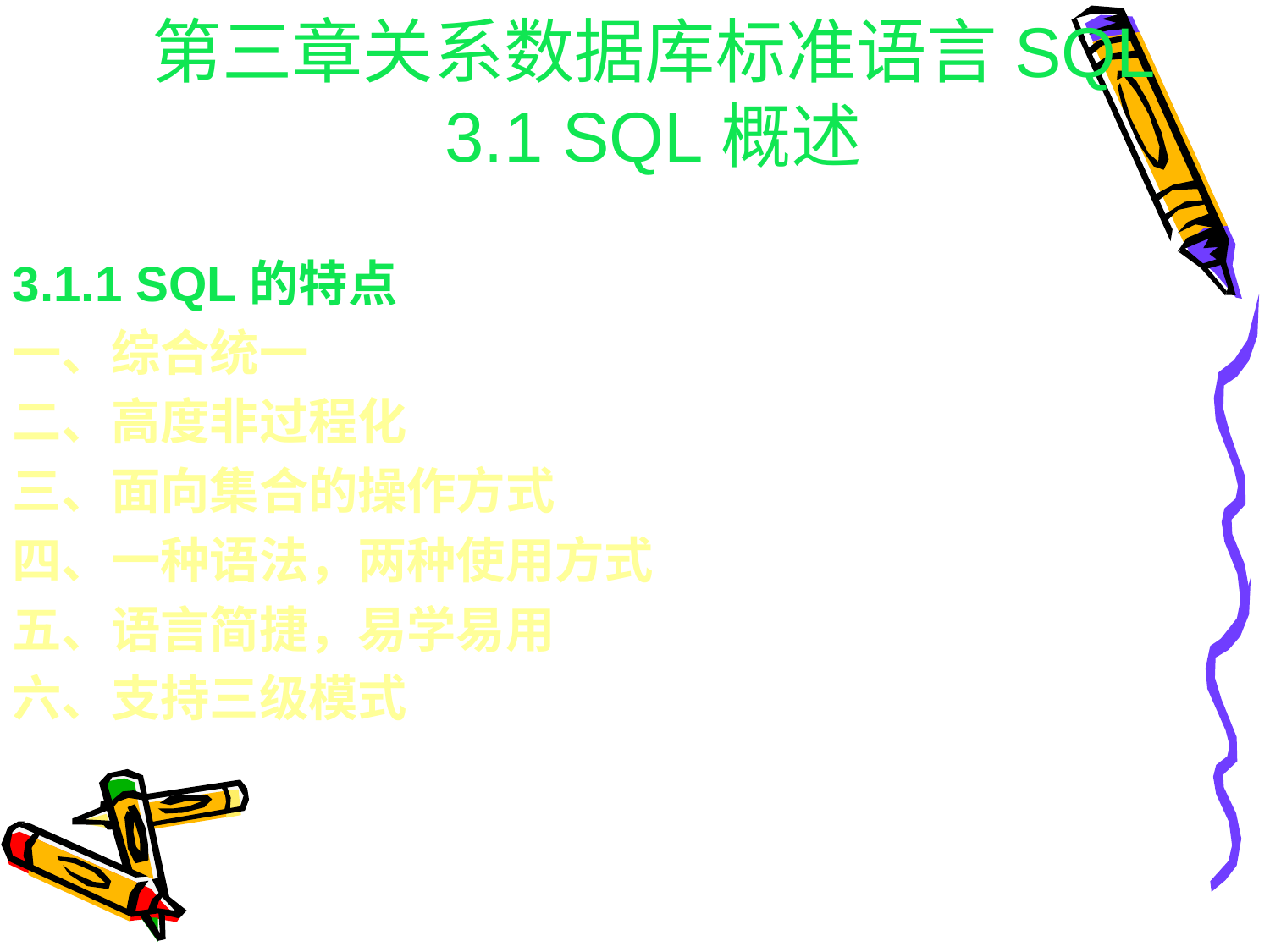

# 第三章关系数据库标准语言SQL 3.1 SQL概述
3.1.1 SQL的特点
一、综合统一
二、高度非过程化
三、面向集合的操作方式
四、一种语法，两种使用方式
五、语言简捷，易学易用
六、支持三级模式